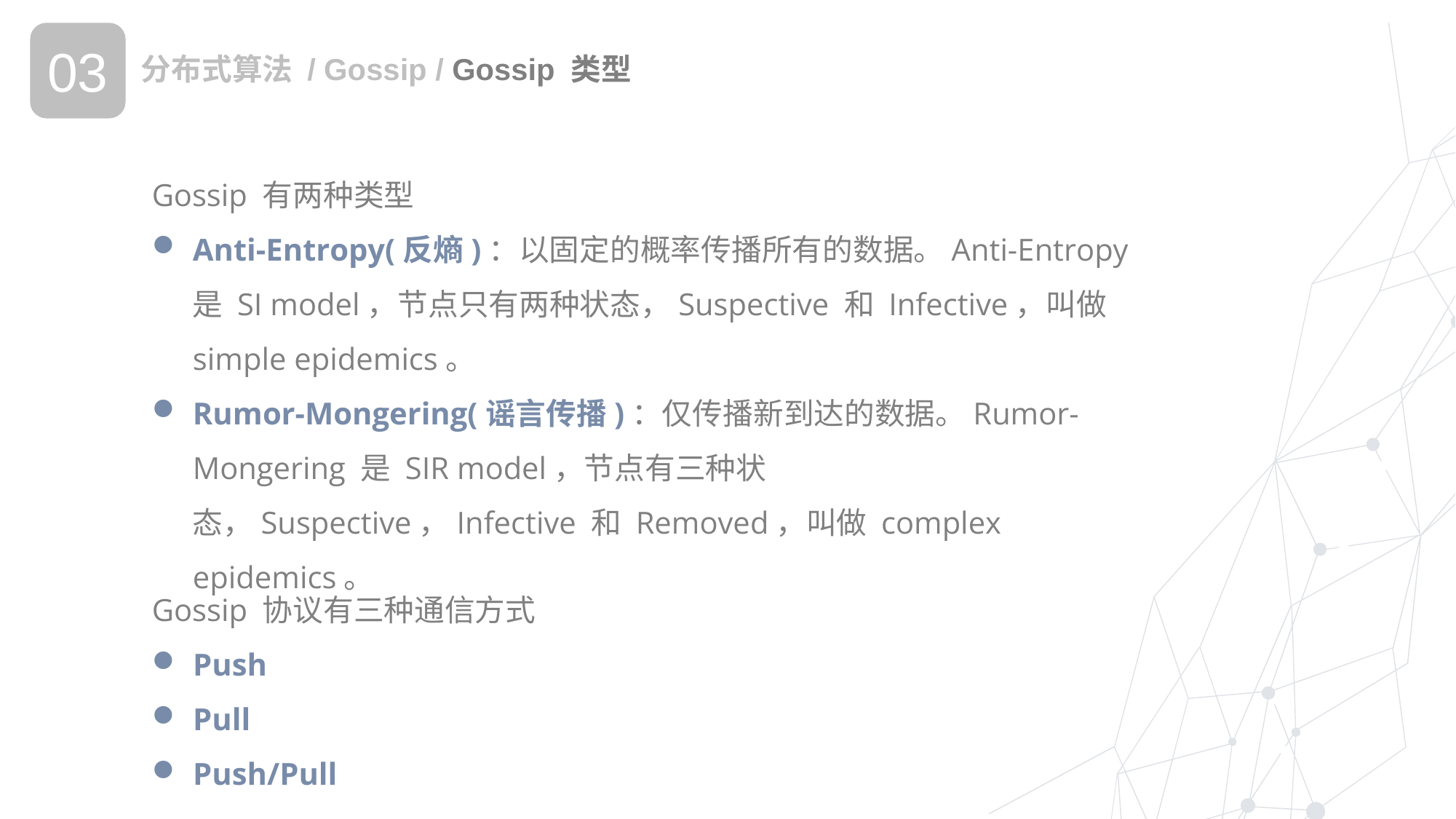

03
分布式算法 / Gossip / Gossip 类型

Gossip 有两种类型
Anti-Entropy(反熵)：以固定的概率传播所有的数据。Anti-Entropy 是 SI model，节点只有两种状态，Suspective 和 Infective，叫做 simple epidemics。
Rumor-Mongering(谣言传播)：仅传播新到达的数据。Rumor-Mongering 是 SIR model，节点有三种状态，Suspective，Infective 和 Removed，叫做 complex epidemics。
Gossip 协议有三种通信方式
Push
Pull
Push/Pull